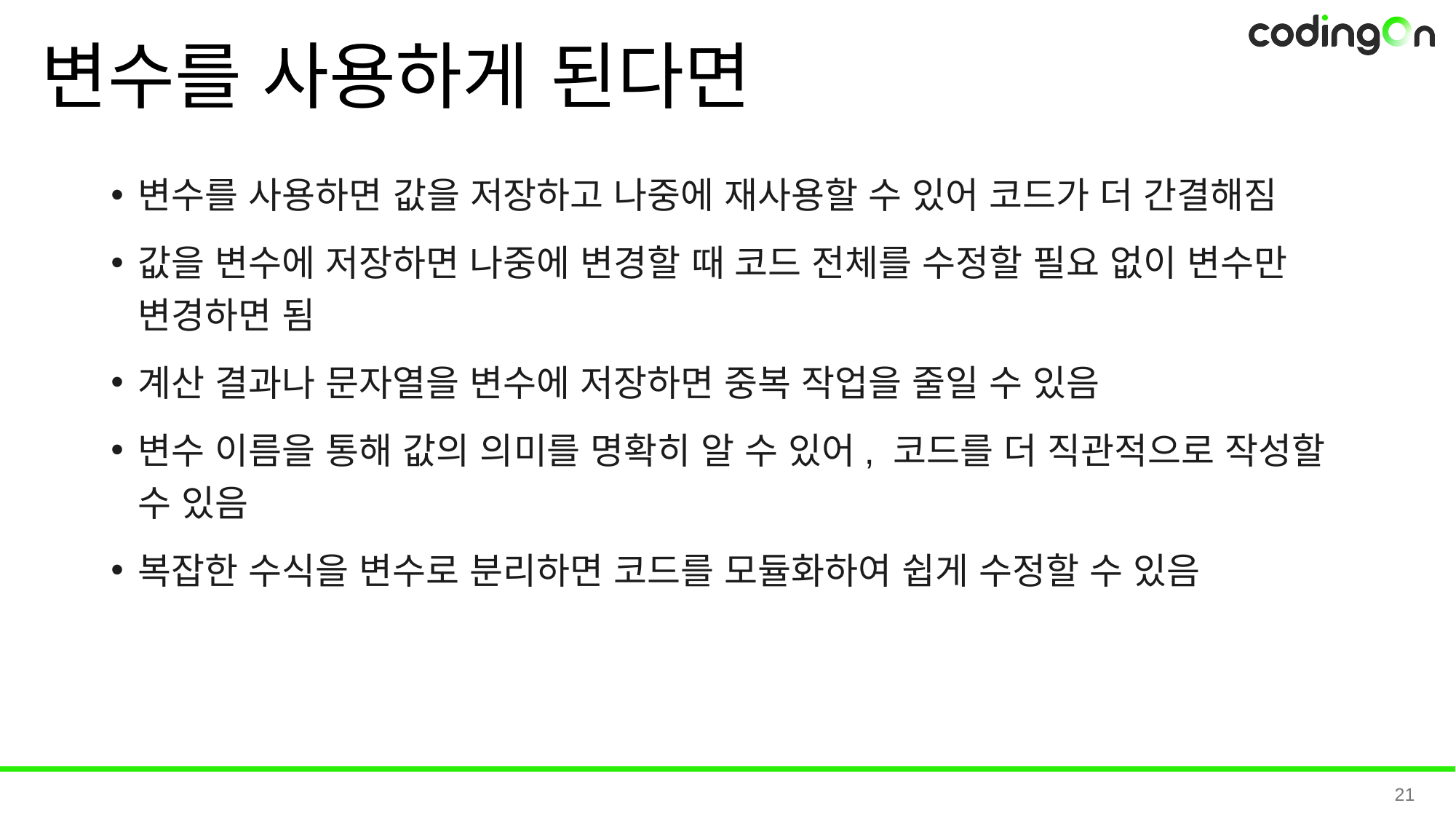

# 변수를 사용하게 된다면
변수를 사용하면 값을 저장하고 나중에 재사용할 수 있어 코드가 더 간결해짐
값을 변수에 저장하면 나중에 변경할 때 코드 전체를 수정할 필요 없이 변수만 변경하면 됨
계산 결과나 문자열을 변수에 저장하면 중복 작업을 줄일 수 있음
변수 이름을 통해 값의 의미를 명확히 알 수 있어, 코드를 더 직관적으로 작성할 수 있음
복잡한 수식을 변수로 분리하면 코드를 모듈화하여 쉽게 수정할 수 있음
21